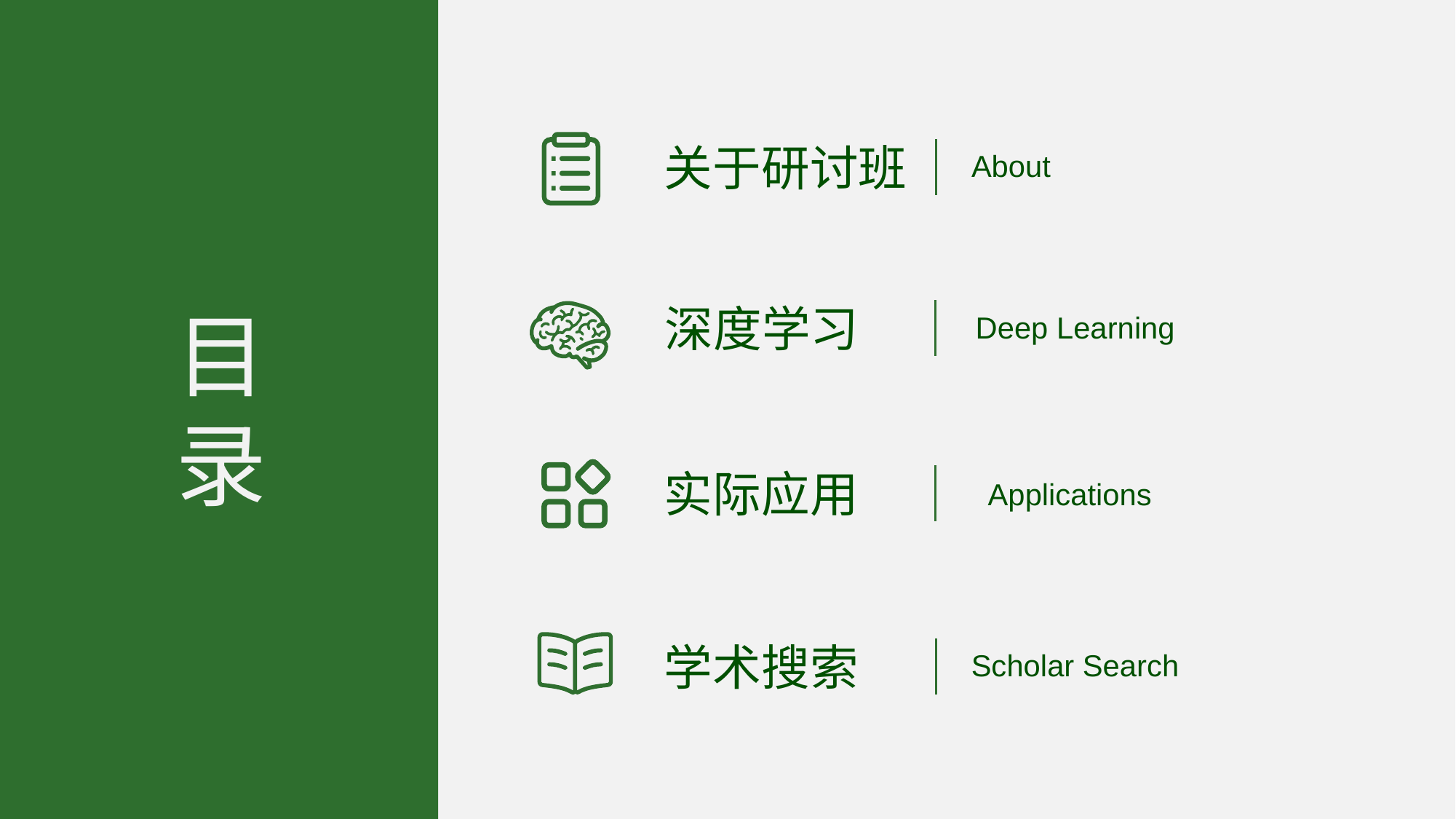

关于研讨班
About
深度学习
Deep Learning
目录

实际应用
Applications
学术搜索
Scholar Search